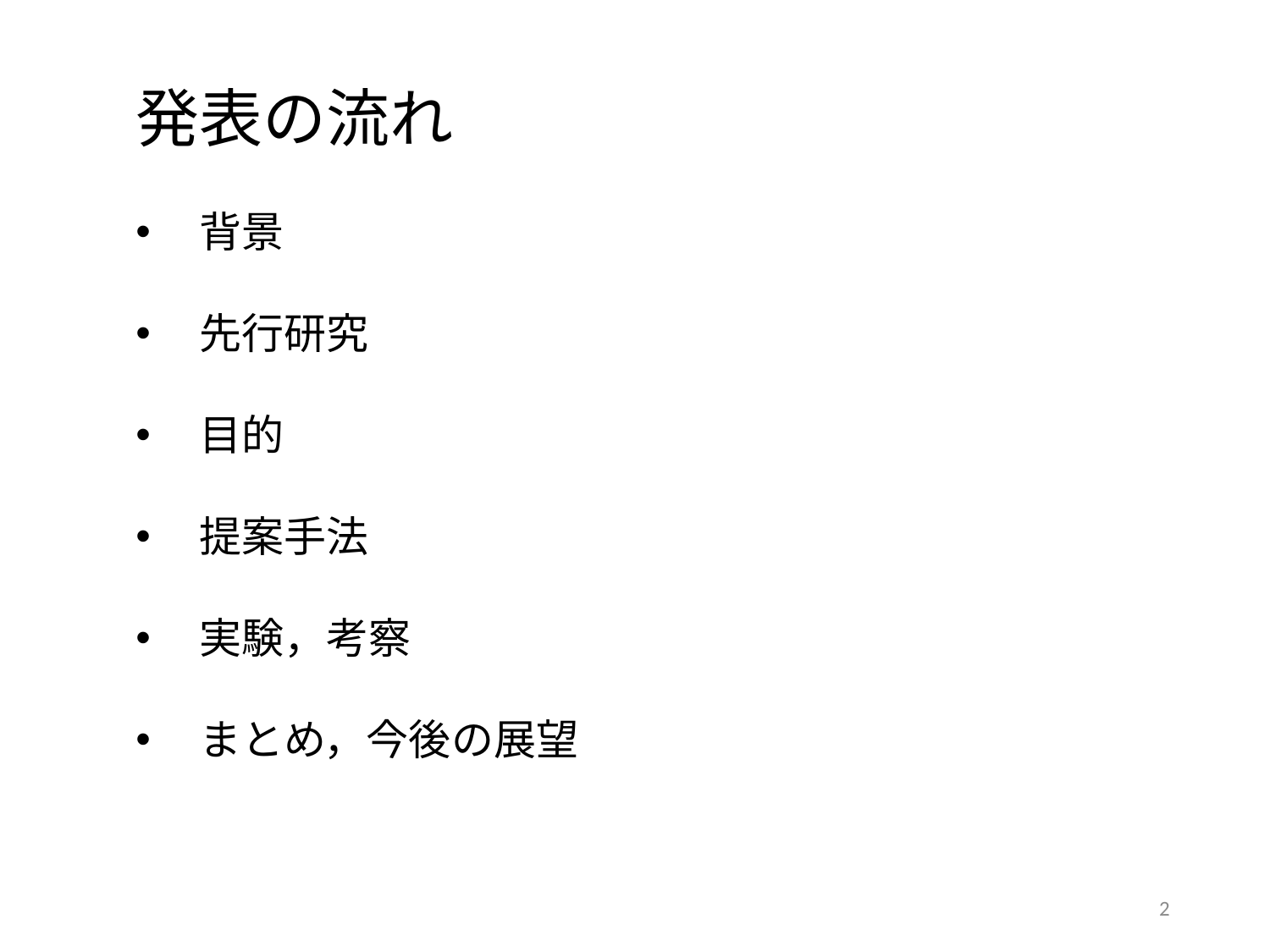

発表の流れ

背景

先行研究

目的

提案手法

実験，考察

まとめ，今後の展望

2